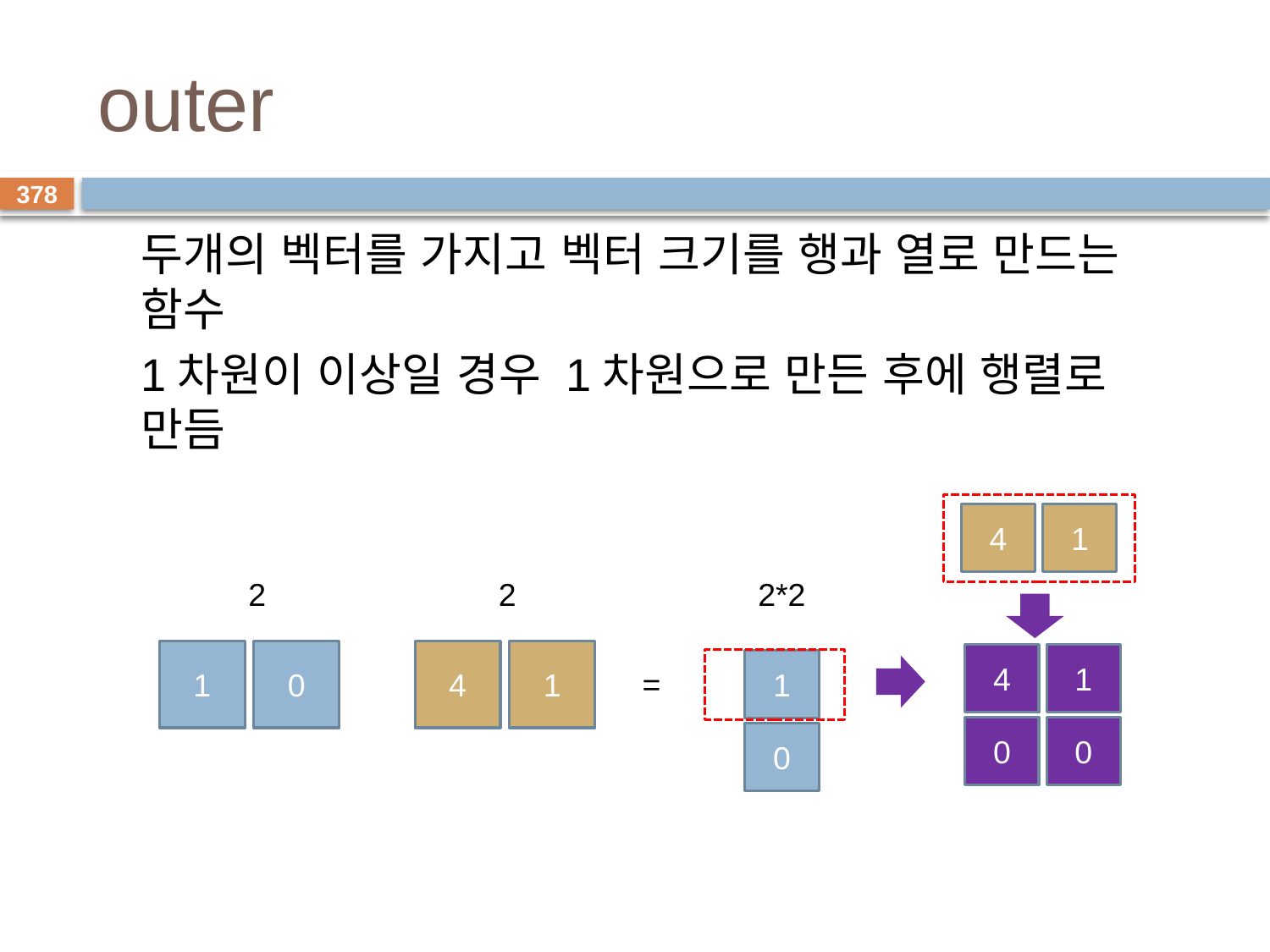

# outer
378
두개의 벡터를 가지고 벡터 크기를 행과 열로 만드는 함수
1차원이 이상일 경우 1차원으로 만든 후에 행렬로 만듬

4
1
2
2
2*2

1
0
4
1
4
1
0
0

1
0

=